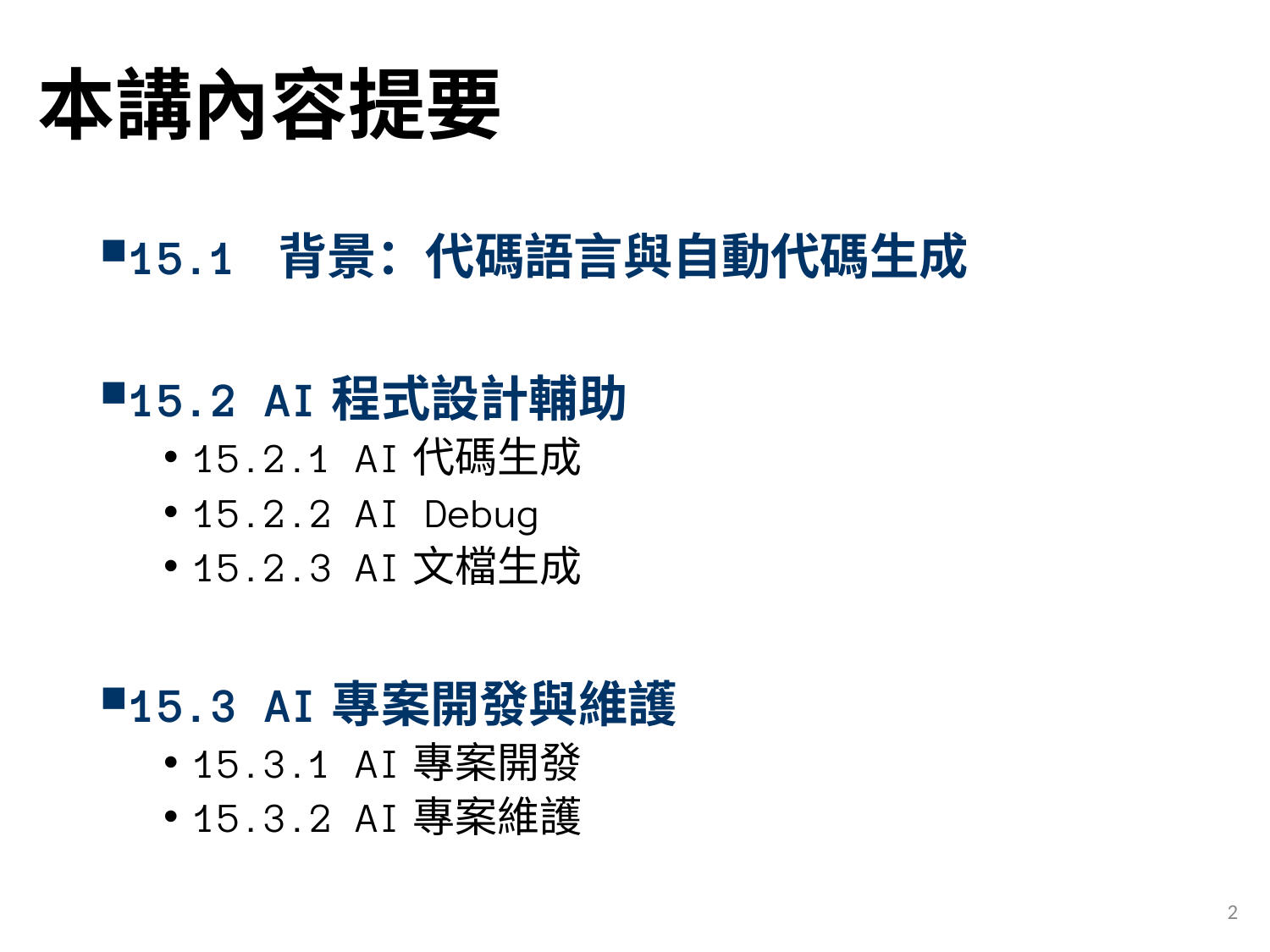

# 本講內容提要
15.1 背景：代碼語言與自動代碼生成

15.2 AI程式設計輔助
15.2.1 AI代碼生成
15.2.2 AI Debug
15.2.3 AI文檔生成

15.3 AI專案開發與維護
15.3.1 AI專案開發
15.3.2 AI專案維護
2